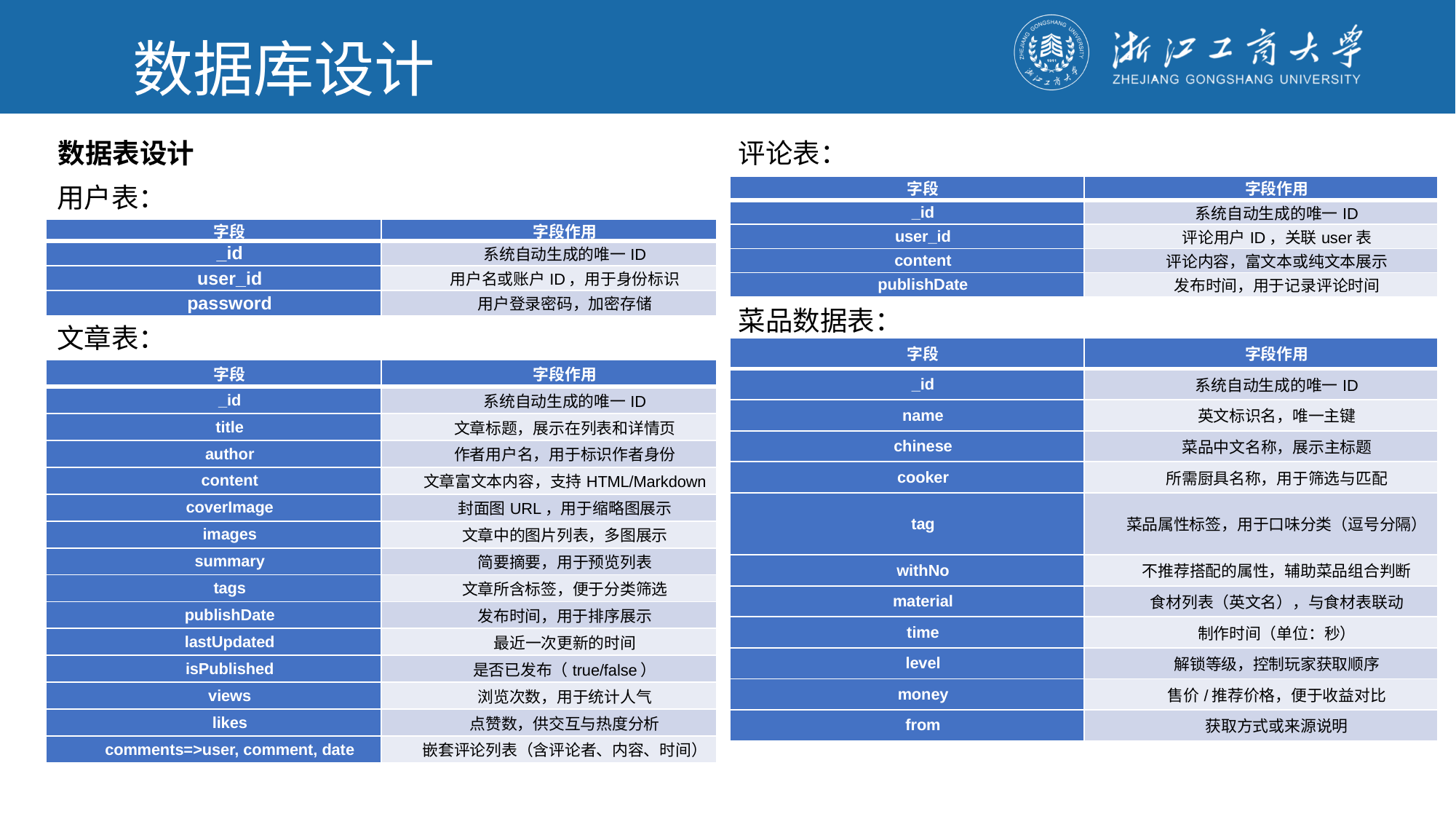

数据库设计
数据表设计
评论表：
用户表：
| 字段 | 字段作用 |
| --- | --- |
| \_id | 系统自动生成的唯一ID |
| user\_id | 评论用户ID，关联user表 |
| content | 评论内容，富文本或纯文本展示 |
| publishDate | 发布时间，用于记录评论时间 |
| 字段 | 字段作用 |
| --- | --- |
| \_id | 系统自动生成的唯一ID |
| user\_id | 用户名或账户ID，用于身份标识 |
| password | 用户登录密码，加密存储 |
菜品数据表：
文章表：
| 字段 | 字段作用 |
| --- | --- |
| \_id | 系统自动生成的唯一ID |
| name | 英文标识名，唯一主键 |
| chinese | 菜品中文名称，展示主标题 |
| cooker | 所需厨具名称，用于筛选与匹配 |
| tag | 菜品属性标签，用于口味分类（逗号分隔） |
| withNo | 不推荐搭配的属性，辅助菜品组合判断 |
| material | 食材列表（英文名），与食材表联动 |
| time | 制作时间（单位：秒） |
| level | 解锁等级，控制玩家获取顺序 |
| money | 售价/推荐价格，便于收益对比 |
| from | 获取方式或来源说明 |
| 字段 | 字段作用 |
| --- | --- |
| \_id | 系统自动生成的唯一ID |
| title | 文章标题，展示在列表和详情页 |
| author | 作者用户名，用于标识作者身份 |
| content | 文章富文本内容，支持HTML/Markdown |
| coverImage | 封面图URL，用于缩略图展示 |
| images | 文章中的图片列表，多图展示 |
| summary | 简要摘要，用于预览列表 |
| tags | 文章所含标签，便于分类筛选 |
| publishDate | 发布时间，用于排序展示 |
| lastUpdated | 最近一次更新的时间 |
| isPublished | 是否已发布（true/false） |
| views | 浏览次数，用于统计人气 |
| likes | 点赞数，供交互与热度分析 |
| comments=>user, comment, date | 嵌套评论列表（含评论者、内容、时间） |